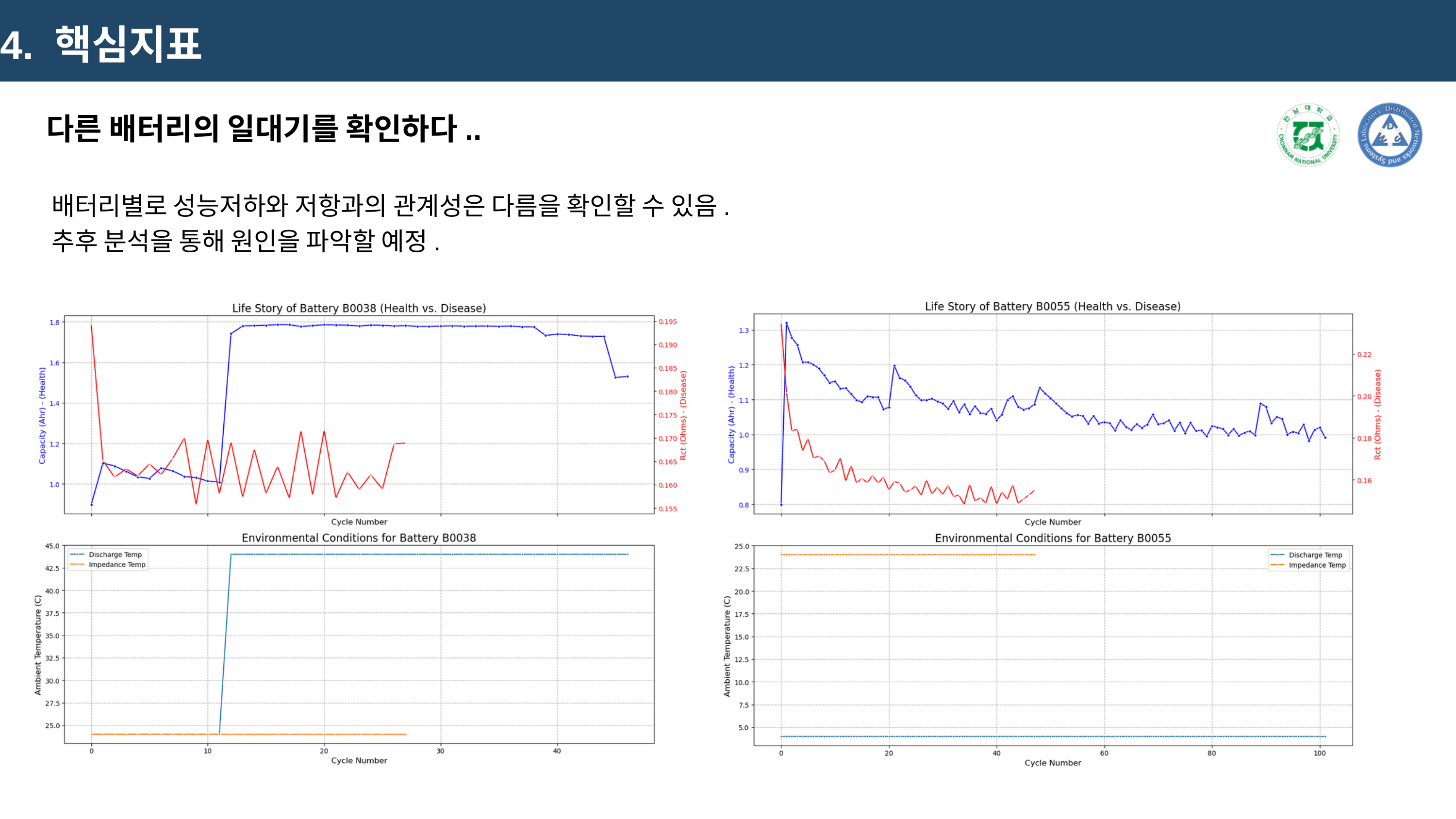

4. 핵심지표
다른 배터리의 일대기를 확인하다..
배터리별로 성능저하와 저항과의 관계성은 다름을 확인할 수 있음.
추후 분석을 통해 원인을 파악할 예정.